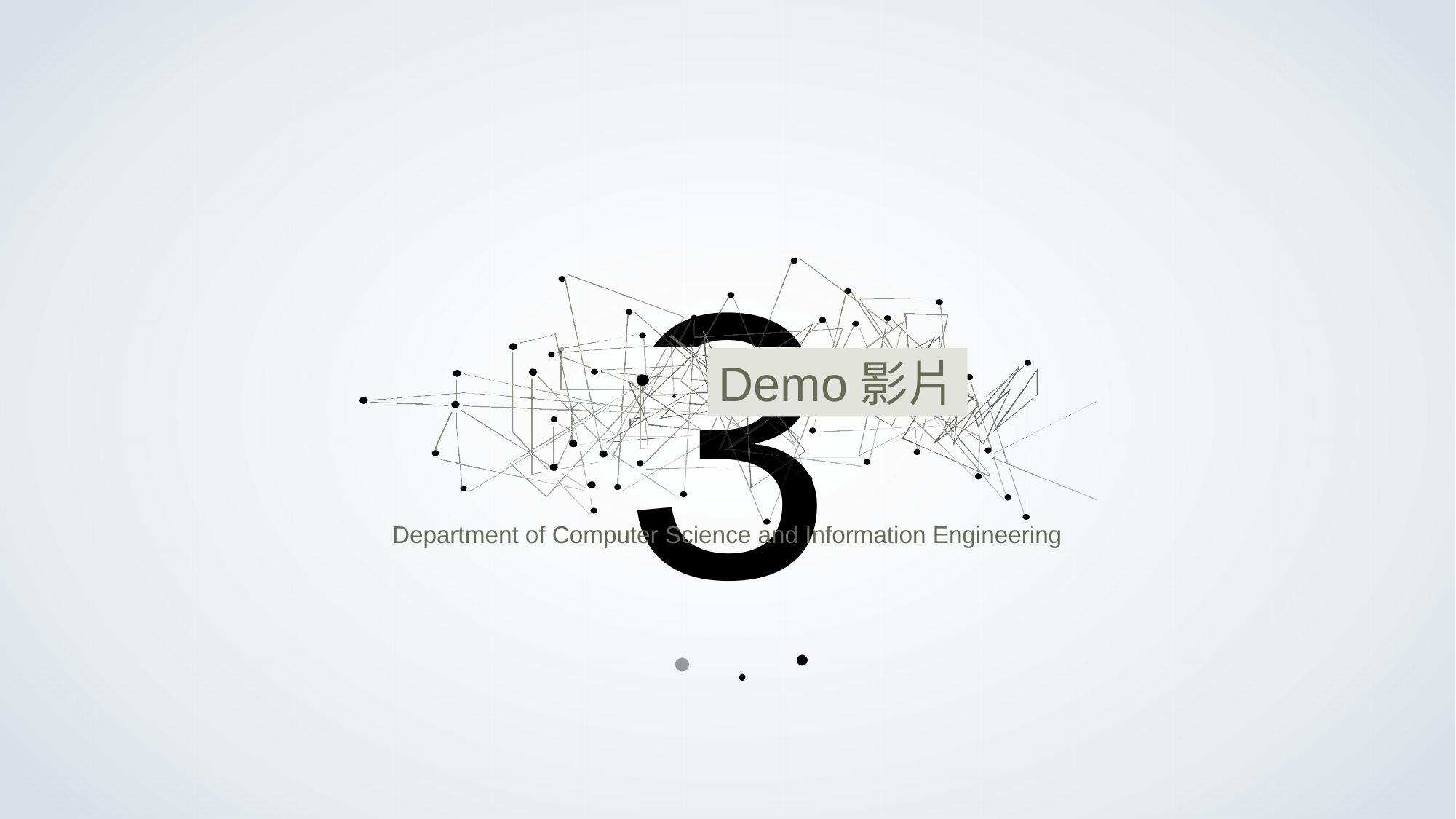

3

Demo影片
Department of Computer Science and Information Engineering